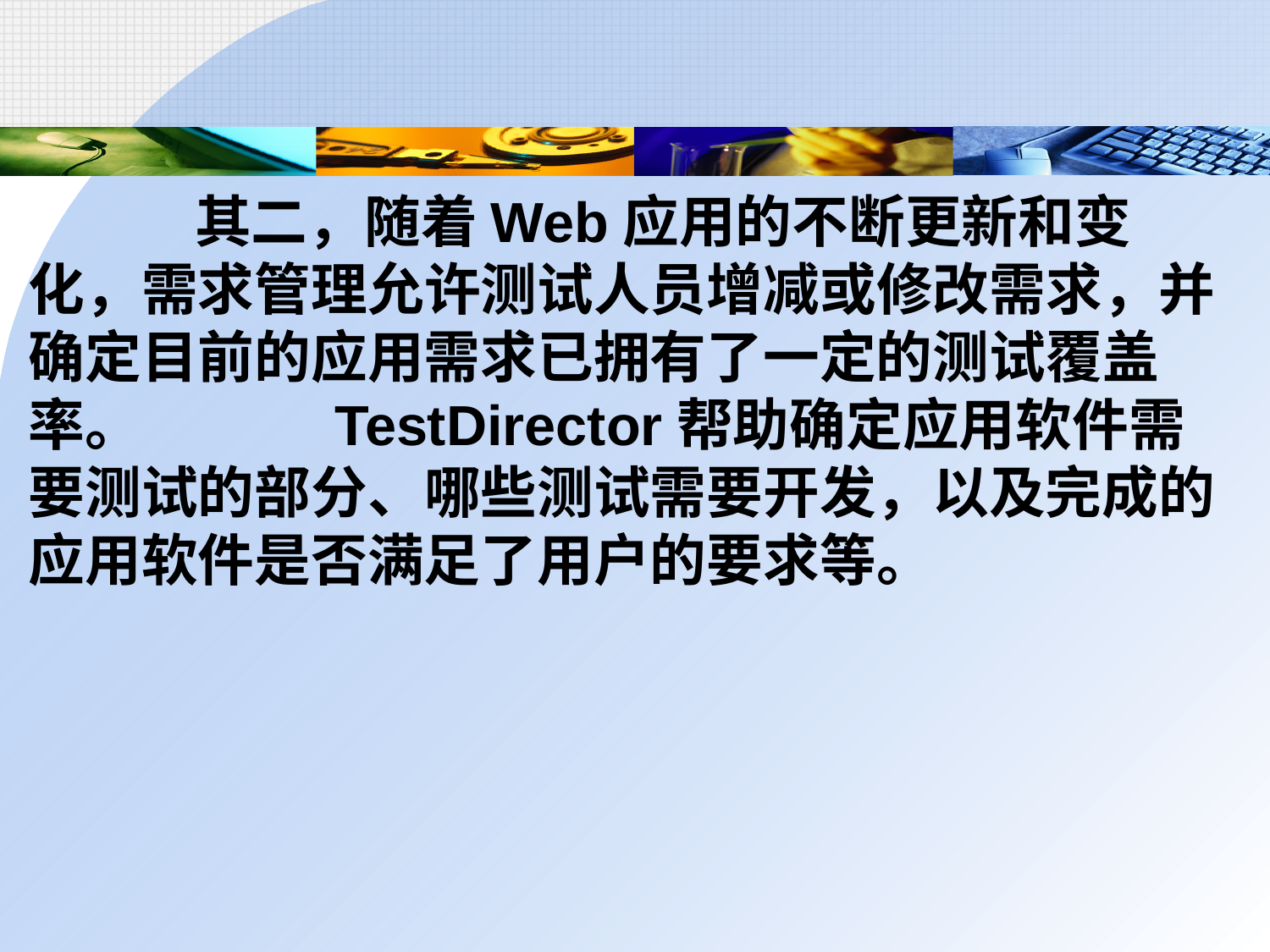

其二，随着Web应用的不断更新和变化，需求管理允许测试人员增减或修改需求，并确定目前的应用需求已拥有了一定的测试覆盖率。	  	   TestDirector帮助确定应用软件需要测试的部分、哪些测试需要开发，以及完成的应用软件是否满足了用户的要求等。